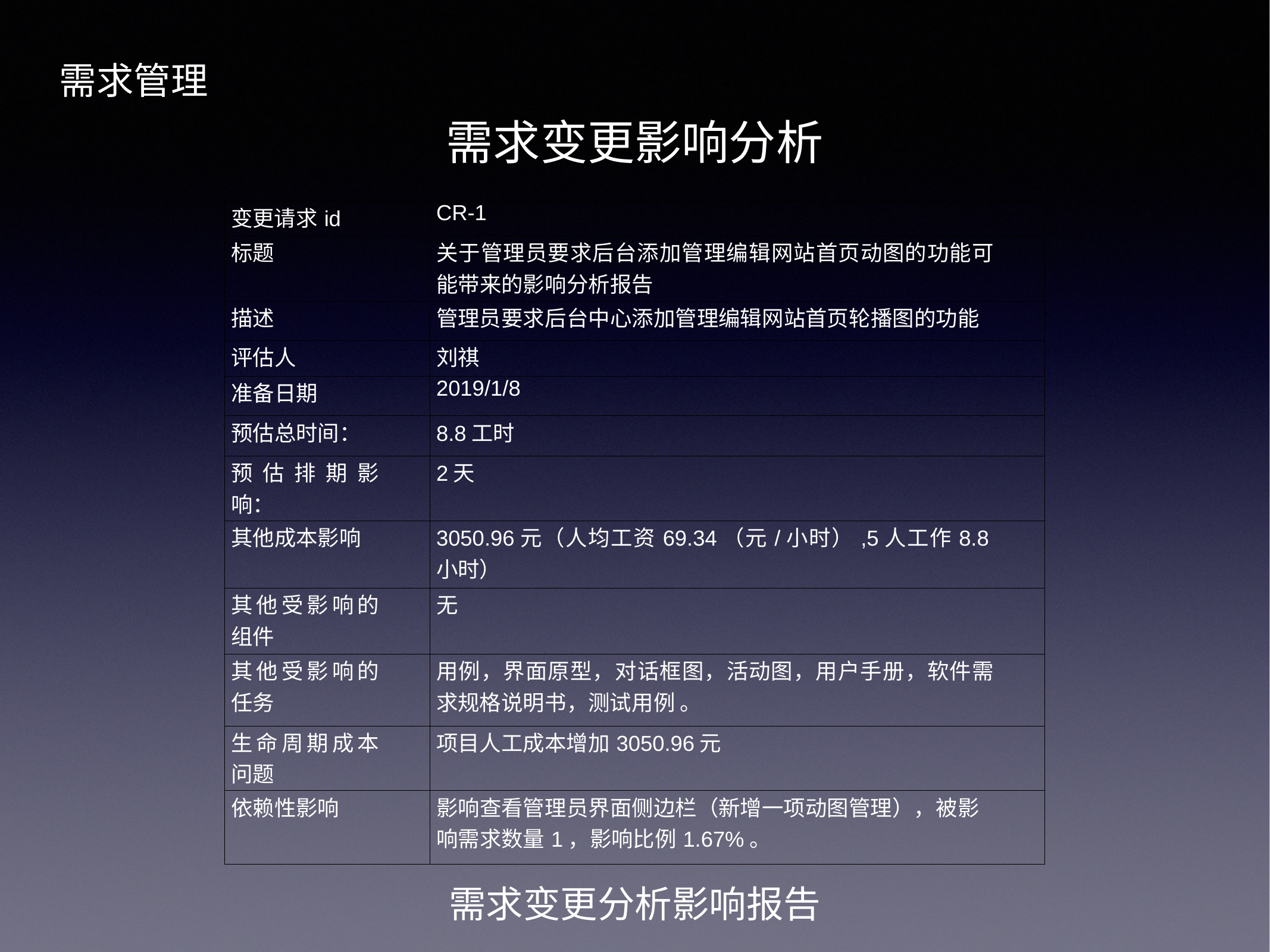

需求管理
需求变更影响分析
| 变更请求id | CR-1 |
| --- | --- |
| 标题 | 关于管理员要求后台添加管理编辑网站首页动图的功能可能带来的影响分析报告 |
| 描述 | 管理员要求后台中心添加管理编辑网站首页轮播图的功能 |
| 评估人 | 刘祺 |
| 准备日期 | 2019/1/8 |
| 预估总时间： | 8.8工时 |
| 预估排期影响： | 2天 |
| 其他成本影响 | 3050.96元（人均工资69.34（元/小时）,5人工作8.8小时） |
| 其他受影响的组件 | 无 |
| 其他受影响的任务 | 用例，界面原型，对话框图，活动图，用户手册，软件需求规格说明书，测试用例 。 |
| 生命周期成本问题 | 项目人工成本增加3050.96元 |
| 依赖性影响 | 影响查看管理员界面侧边栏（新增一项动图管理），被影响需求数量1，影响比例1.67%。 |
需求变更分析影响报告